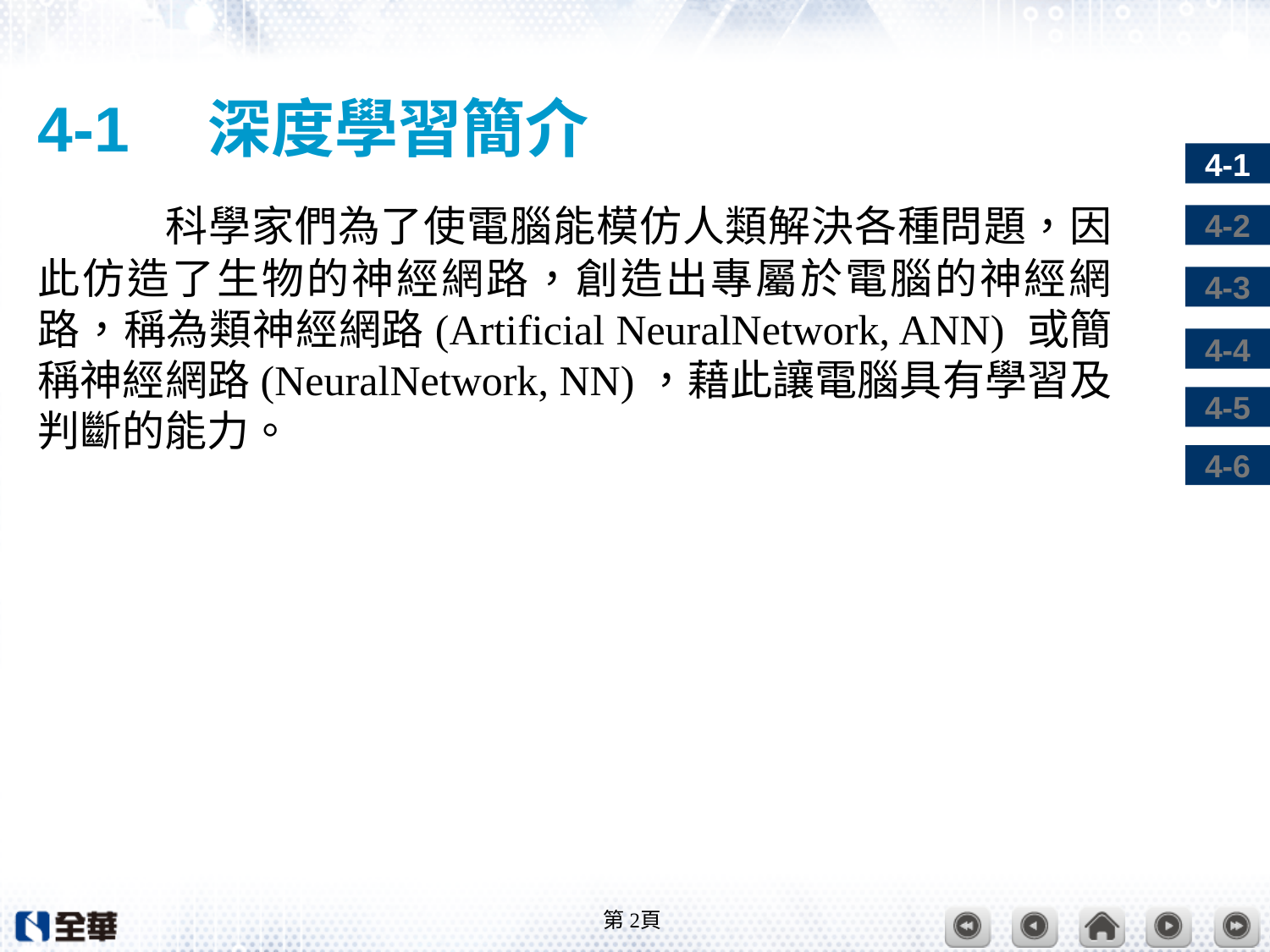

# 4-1　深度學習簡介
	科學家們為了使電腦能模仿人類解決各種問題，因此仿造了生物的神經網路，創造出專屬於電腦的神經網路，稱為類神經網路(Artificial NeuralNetwork, ANN) 或簡稱神經網路(NeuralNetwork, NN)，藉此讓電腦具有學習及判斷的能力。